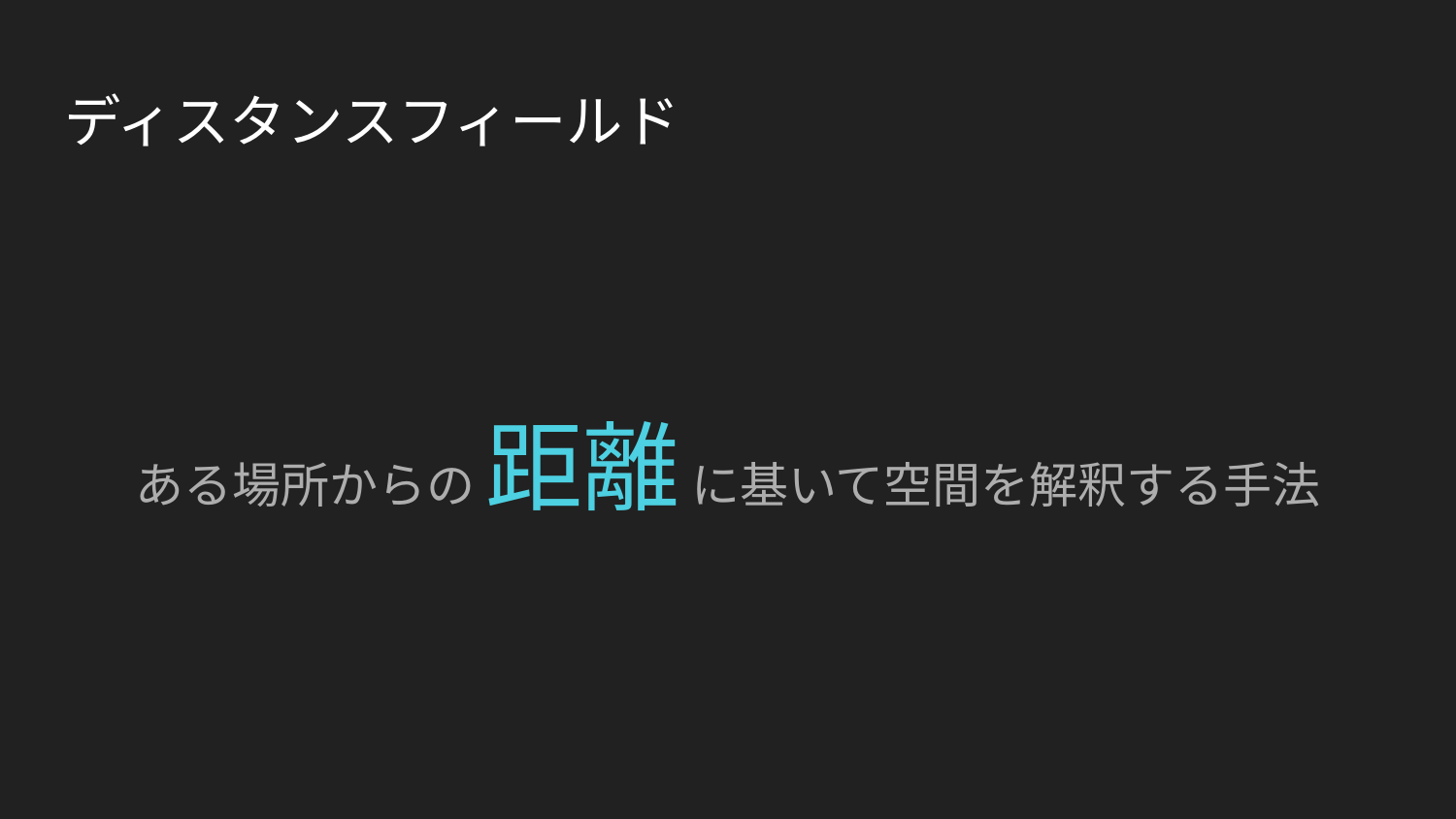

# ディスタンスフィールド
ある場所からの 距離 に基いて空間を解釈する手法